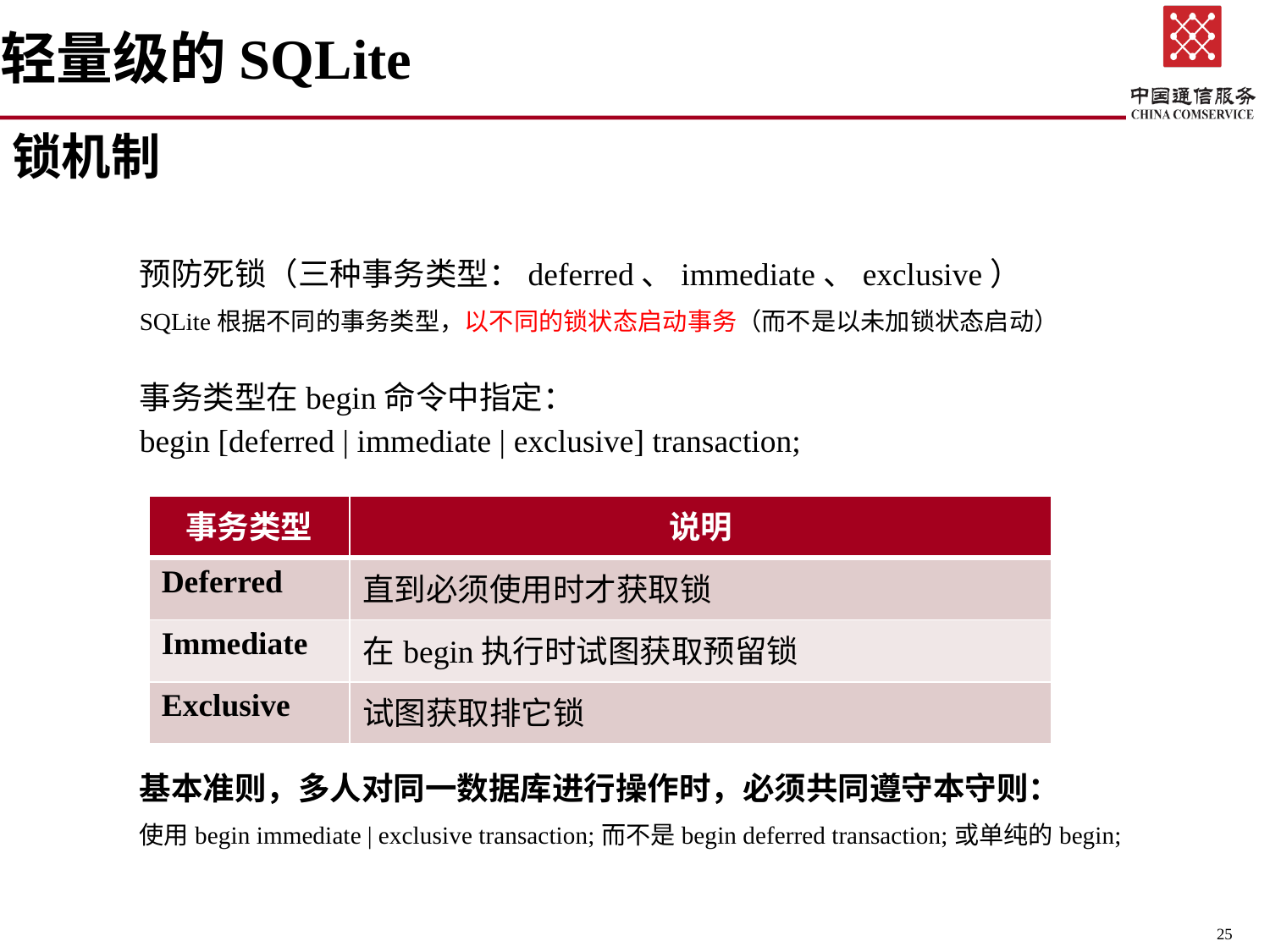

轻量级的SQLite
锁机制

	预防死锁（三种事务类型：deferred、immediate、exclusive）
	SQLite根据不同的事务类型，以不同的锁状态启动事务（而不是以未加锁状态启动）

	事务类型在begin命令中指定：
	begin [deferred | immediate | exclusive] transaction;

	基本准则，多人对同一数据库进行操作时，必须共同遵守本守则：
	使用begin immediate | exclusive transaction;而不是begin deferred transaction;或单纯的begin;
| 事务类型 | 说明 |
| --- | --- |
| Deferred | 直到必须使用时才获取锁 |
| Immediate | 在begin执行时试图获取预留锁 |
| Exclusive | 试图获取排它锁 |